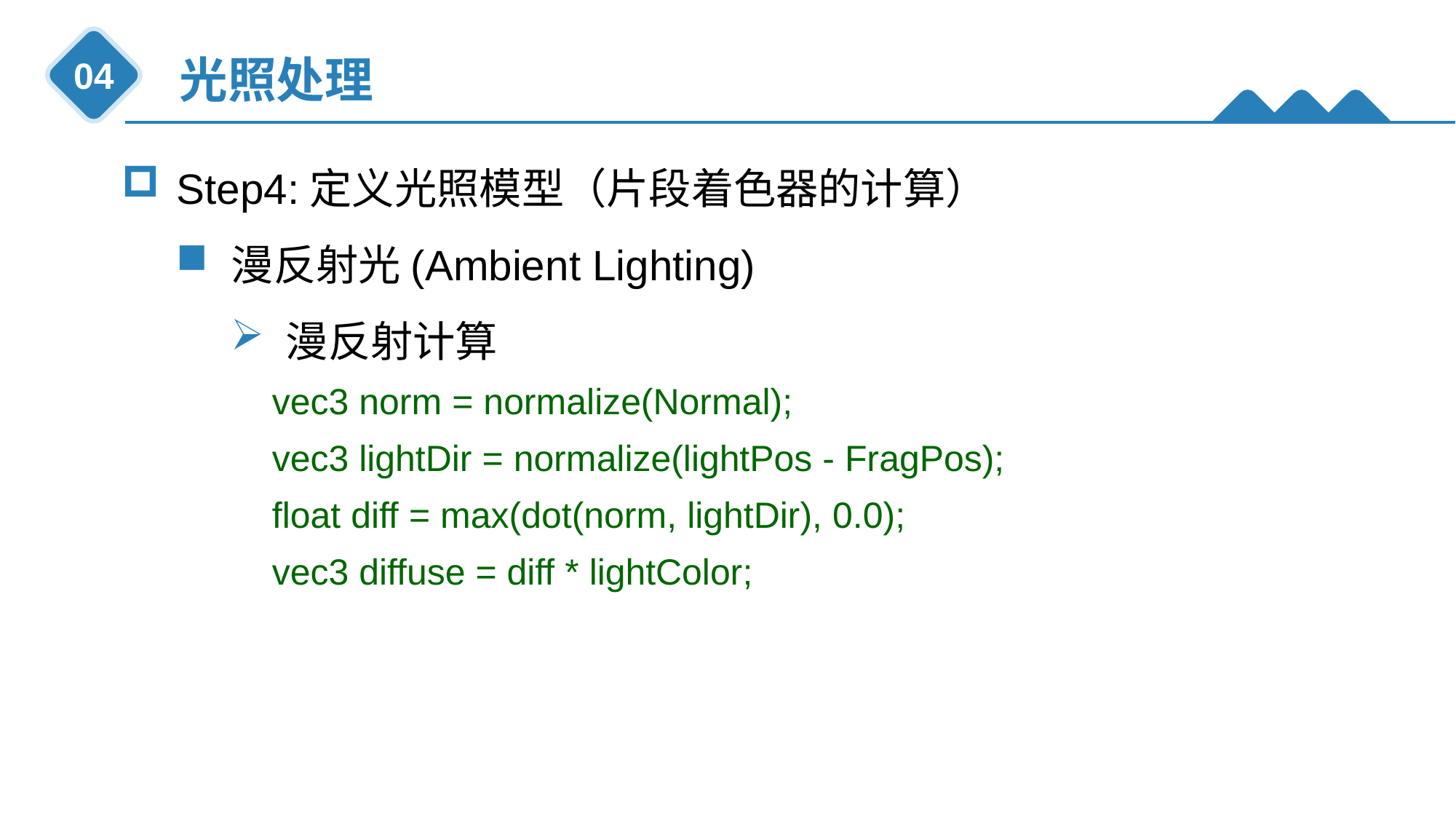

光照处理
04

Step4:定义光照模型（片段着色器的计算）
漫反射光(Ambient Lighting)
漫反射计算
    vec3 norm = normalize(Normal);
    vec3 lightDir = normalize(lightPos - FragPos);
    float diff = max(dot(norm, lightDir), 0.0);
    vec3 diffuse = diff * lightColor;